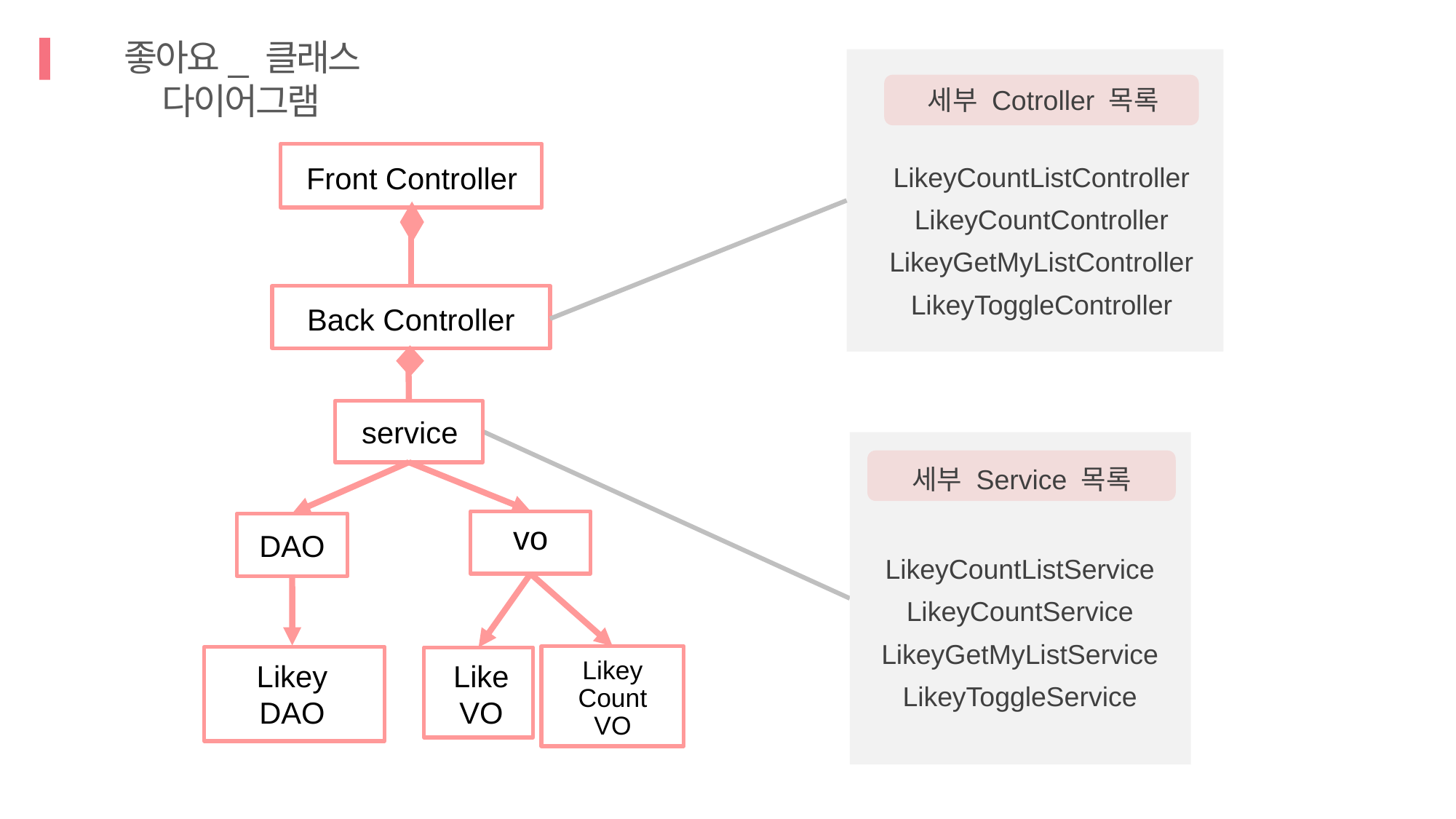

좋아요_ 클래스 다이어그램

세부 Cotroller 목록

Front Controller
LikeyCountListController
LikeyCountController
LikeyGetMyListController
LikeyToggleController

Back Controller

service

세부 Service 목록
LikeyCountListService
LikeyCountService
LikeyGetMyListService
LikeyToggleService

vo

DAO

Likey
Count
VO

Likey
DAO

Like
VO